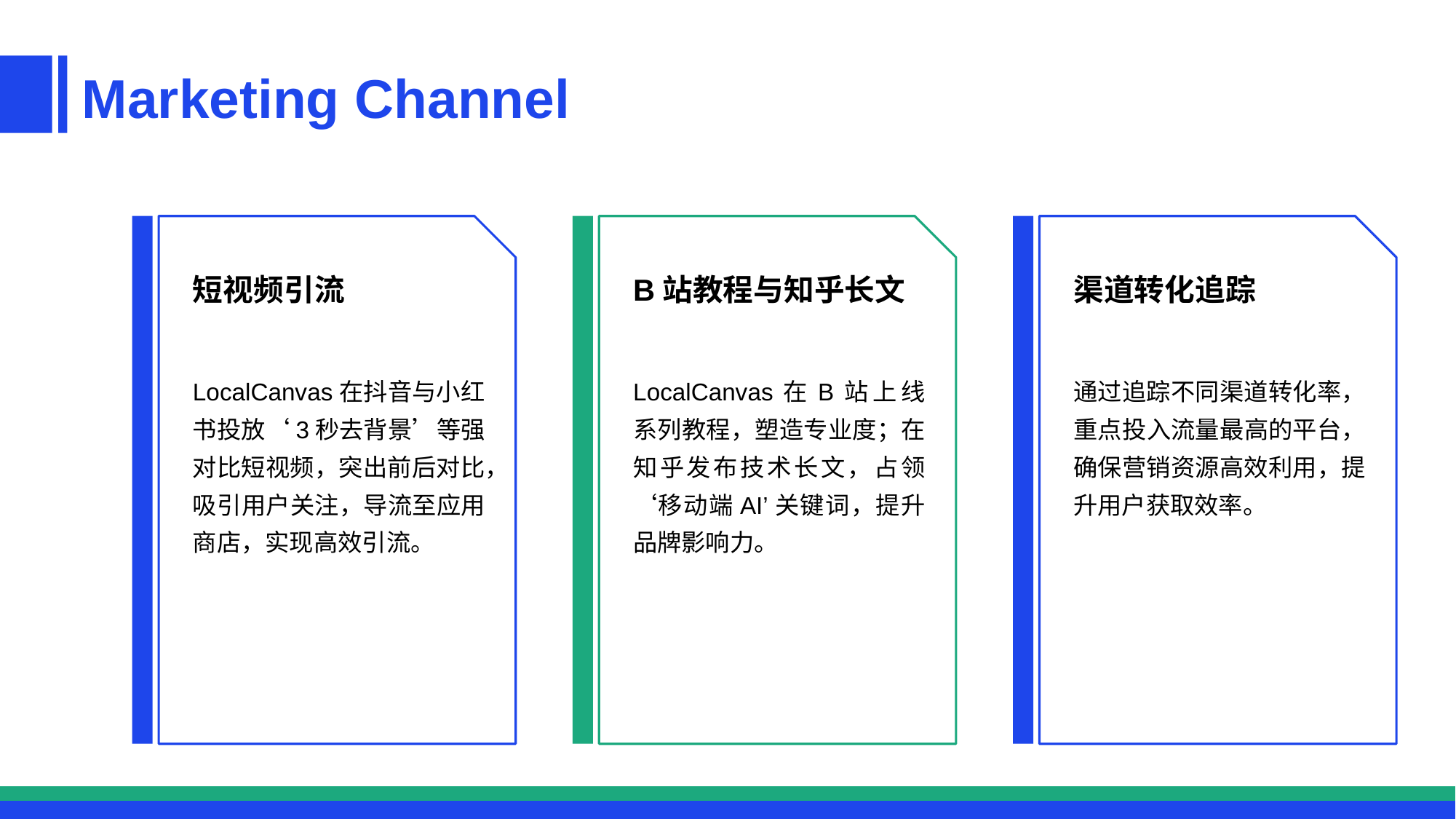

Marketing Channel

短视频引流
B站教程与知乎长文
渠道转化追踪
LocalCanvas在抖音与小红书投放‘3秒去背景’等强对比短视频，突出前后对比，吸引用户关注，导流至应用商店，实现高效引流。
LocalCanvas在B站上线系列教程，塑造专业度；在知乎发布技术长文，占领‘移动端AI’关键词，提升品牌影响力。
通过追踪不同渠道转化率，重点投入流量最高的平台，确保营销资源高效利用，提升用户获取效率。